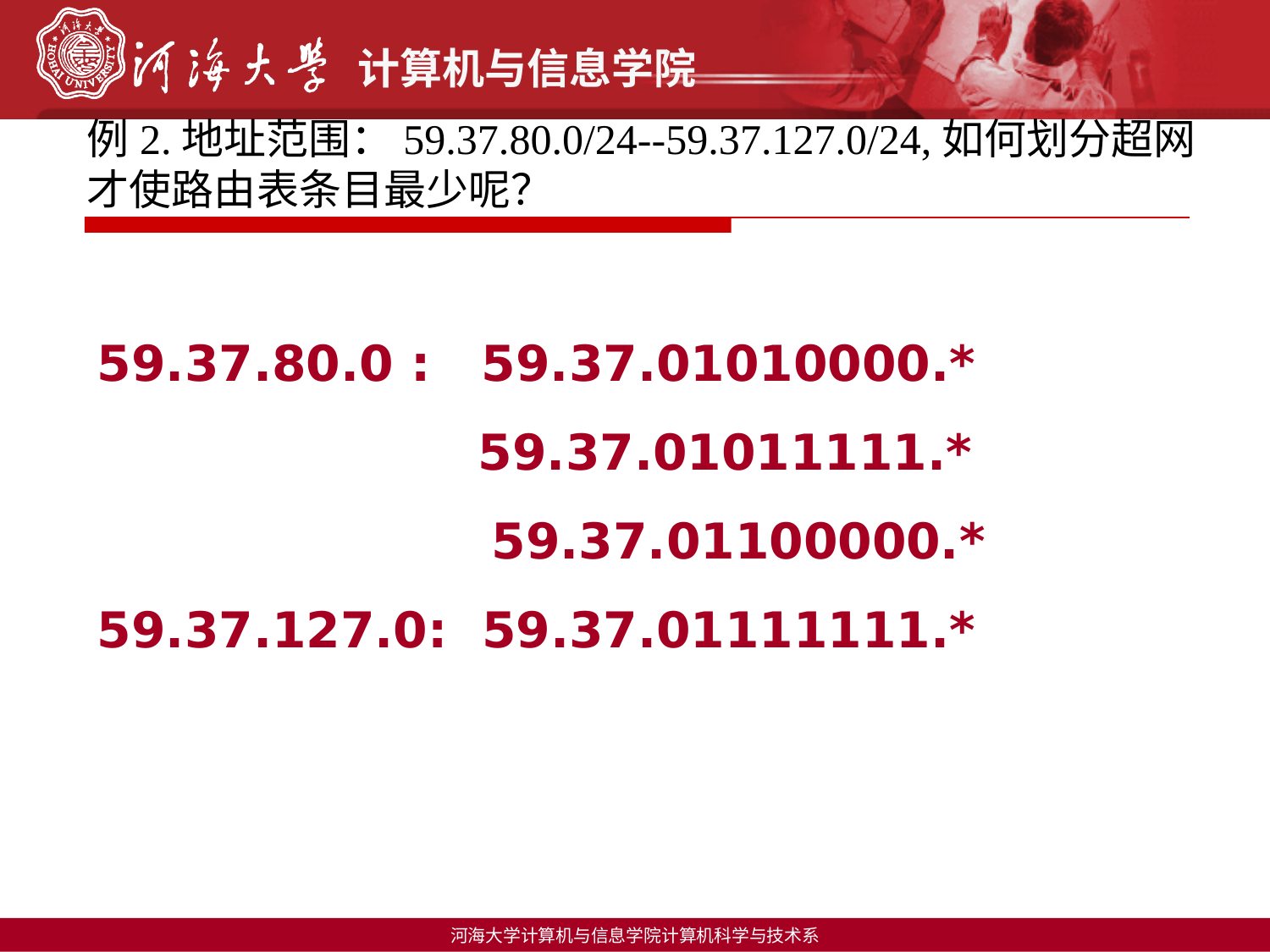

例2.地址范围：59.37.80.0/24--59.37.127.0/24,如何划分超网才使路由表条目最少呢？
59.37.80.0 :   59.37.01010000.*
 			59.37.01011111.*
                       59.37.01100000.*
59.37.127.0:  59.37.01111111.*